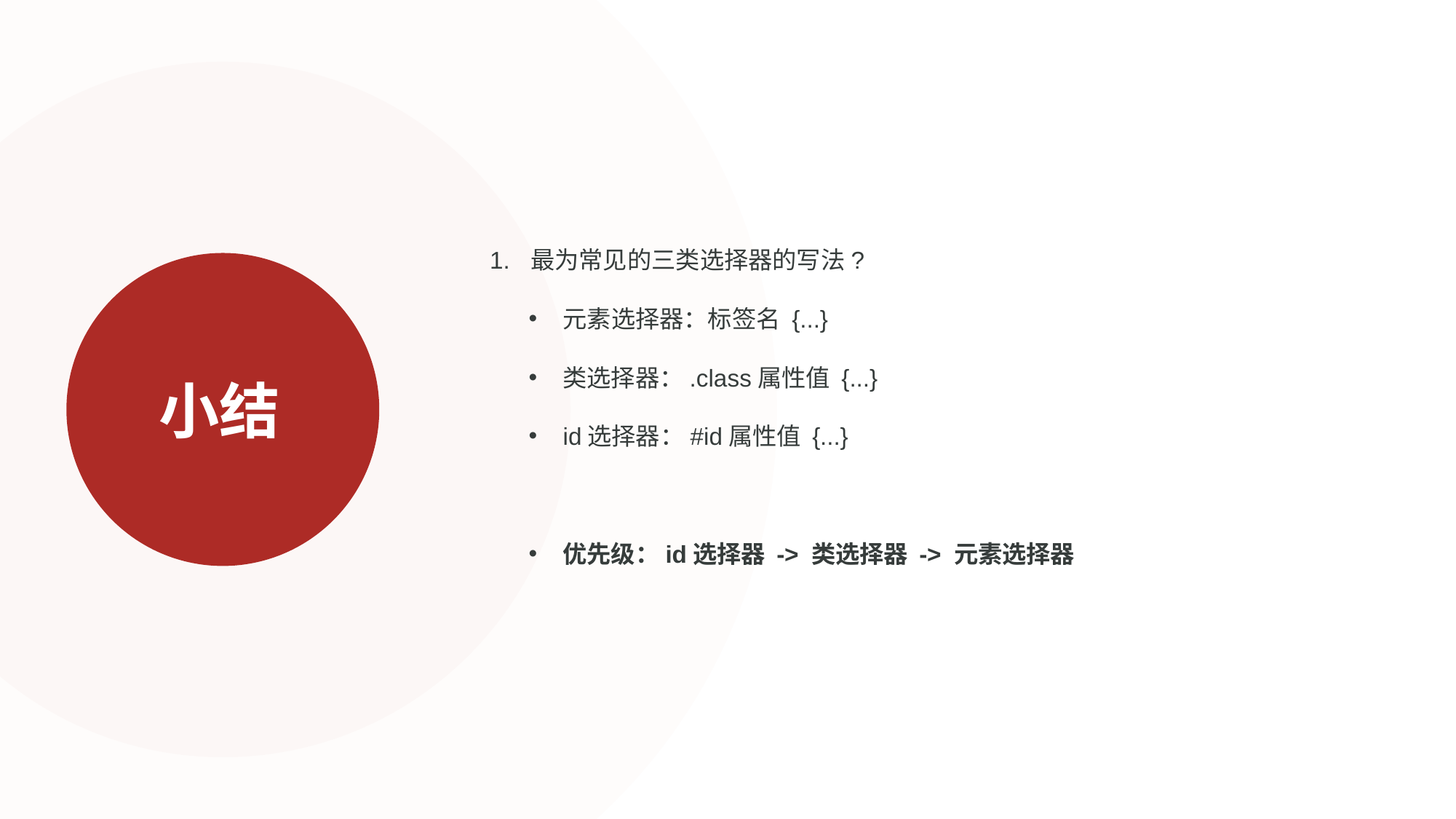

最为常见的三类选择器的写法?
元素选择器：标签名 {...}
类选择器：.class属性值 {...}
id选择器：#id属性值 {...}

优先级：id选择器 -> 类选择器 -> 元素选择器